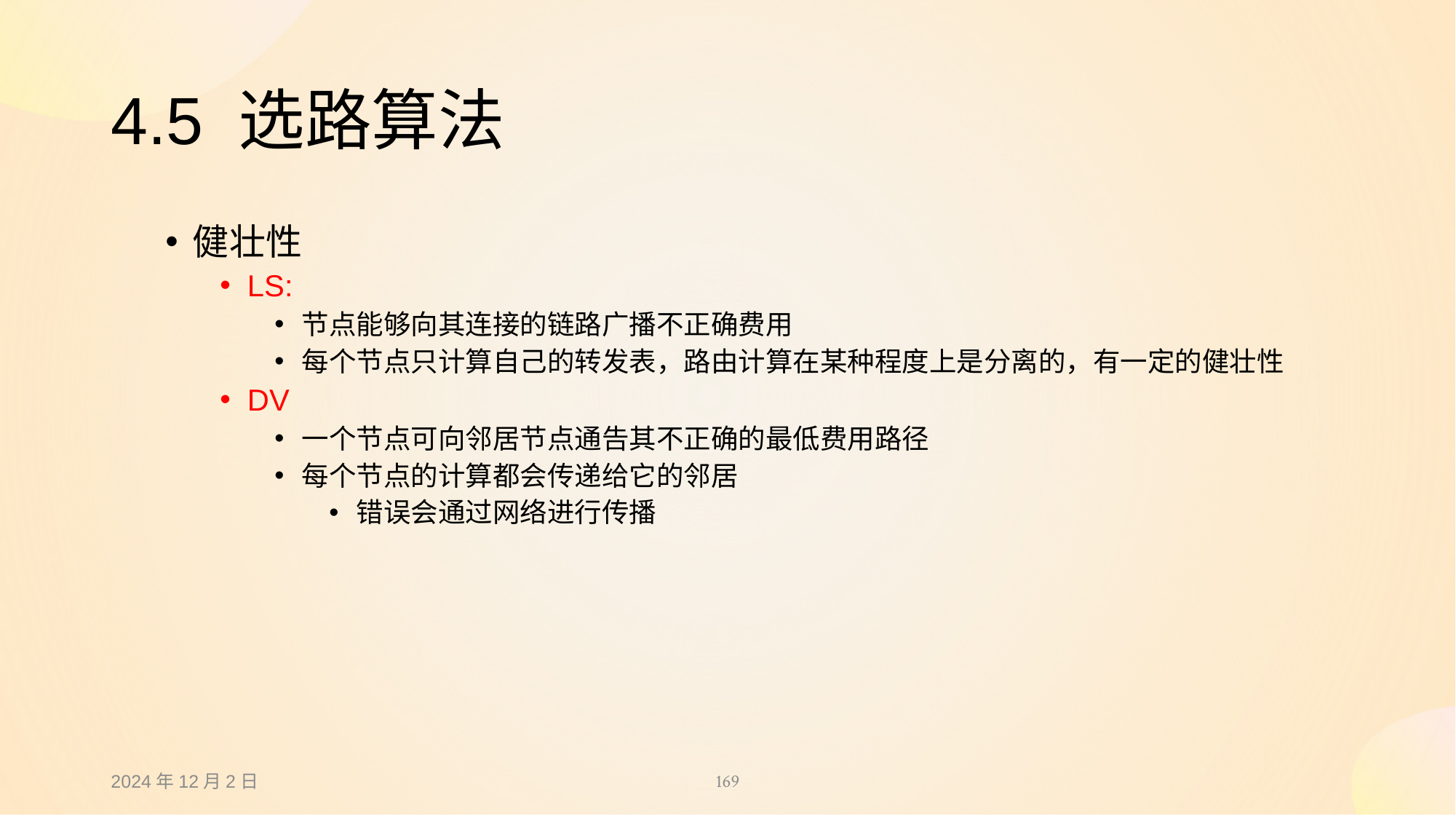

# 4.5 选路算法
健壮性
LS:
节点能够向其连接的链路广播不正确费用
每个节点只计算自己的转发表，路由计算在某种程度上是分离的，有一定的健壮性
DV
一个节点可向邻居节点通告其不正确的最低费用路径
每个节点的计算都会传递给它的邻居
错误会通过网络进行传播

2024年12月2日
169